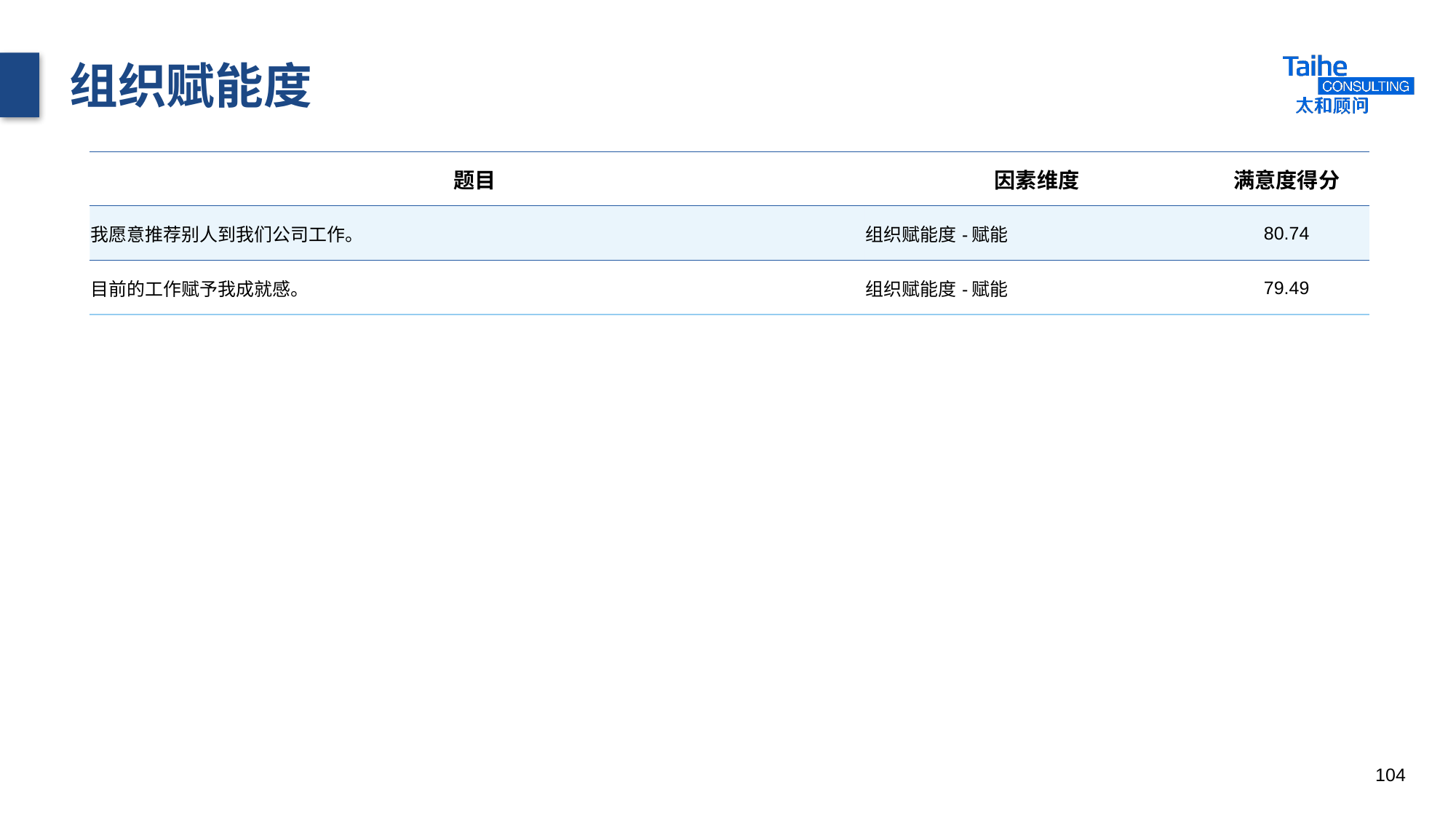

# 组织赋能度
| 题目 | 因素维度 | 满意度得分 |
| --- | --- | --- |
| 我愿意推荐别人到我们公司工作。 | 组织赋能度-赋能 | 80.74 |
| 目前的工作赋予我成就感。 | 组织赋能度-赋能 | 79.49 |
104